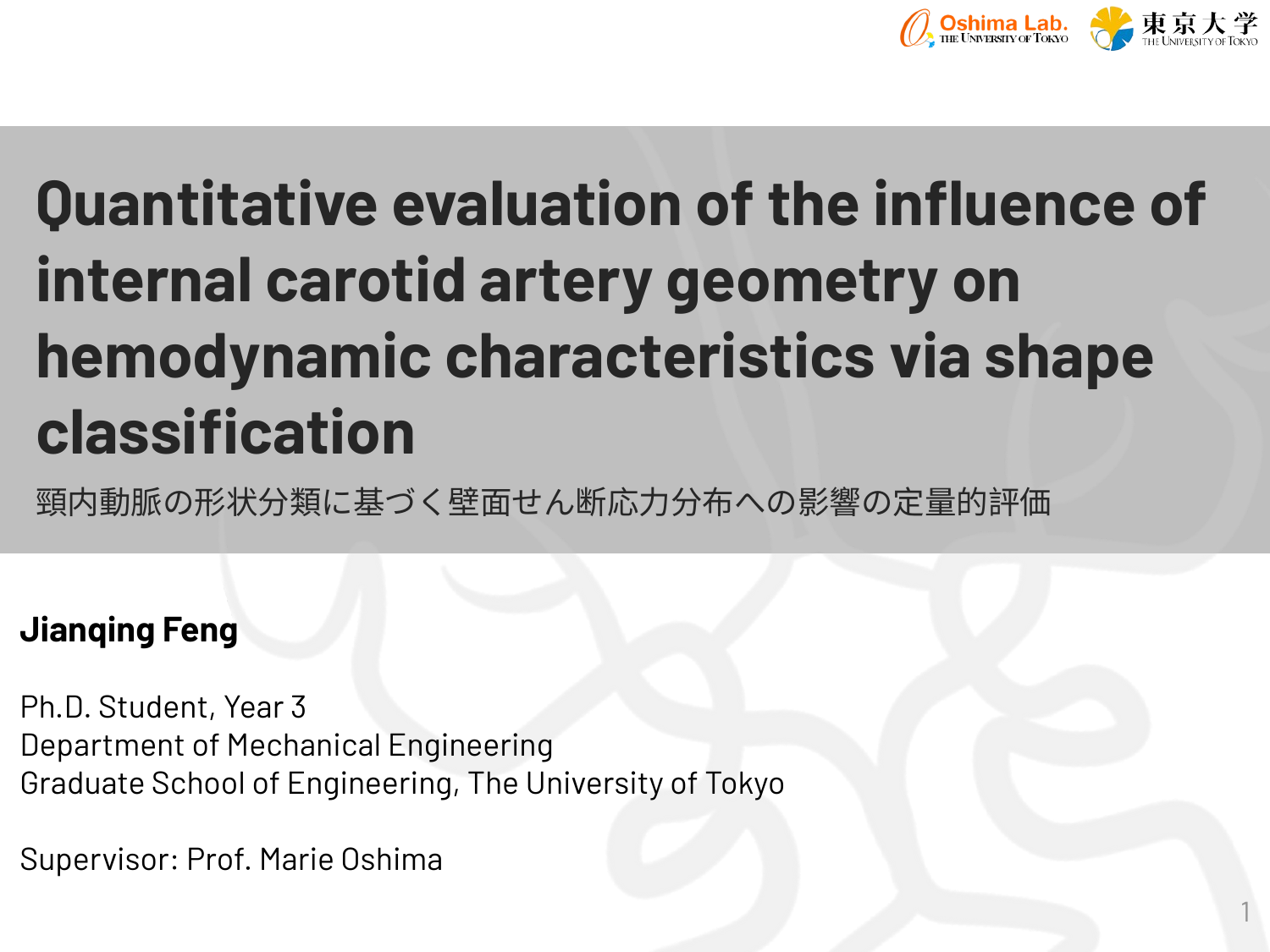

Quantitative evaluation of the influence of internal carotid artery geometry on hemodynamic characteristics via shape classification
頸内動脈の形状分類に基づく壁面せん断応力分布への影響の定量的評価
Jianqing Feng

Ph.D. Student, Year 3
Department of Mechanical Engineering
Graduate School of Engineering, The University of Tokyo

Supervisor: Prof. Marie Oshima
1